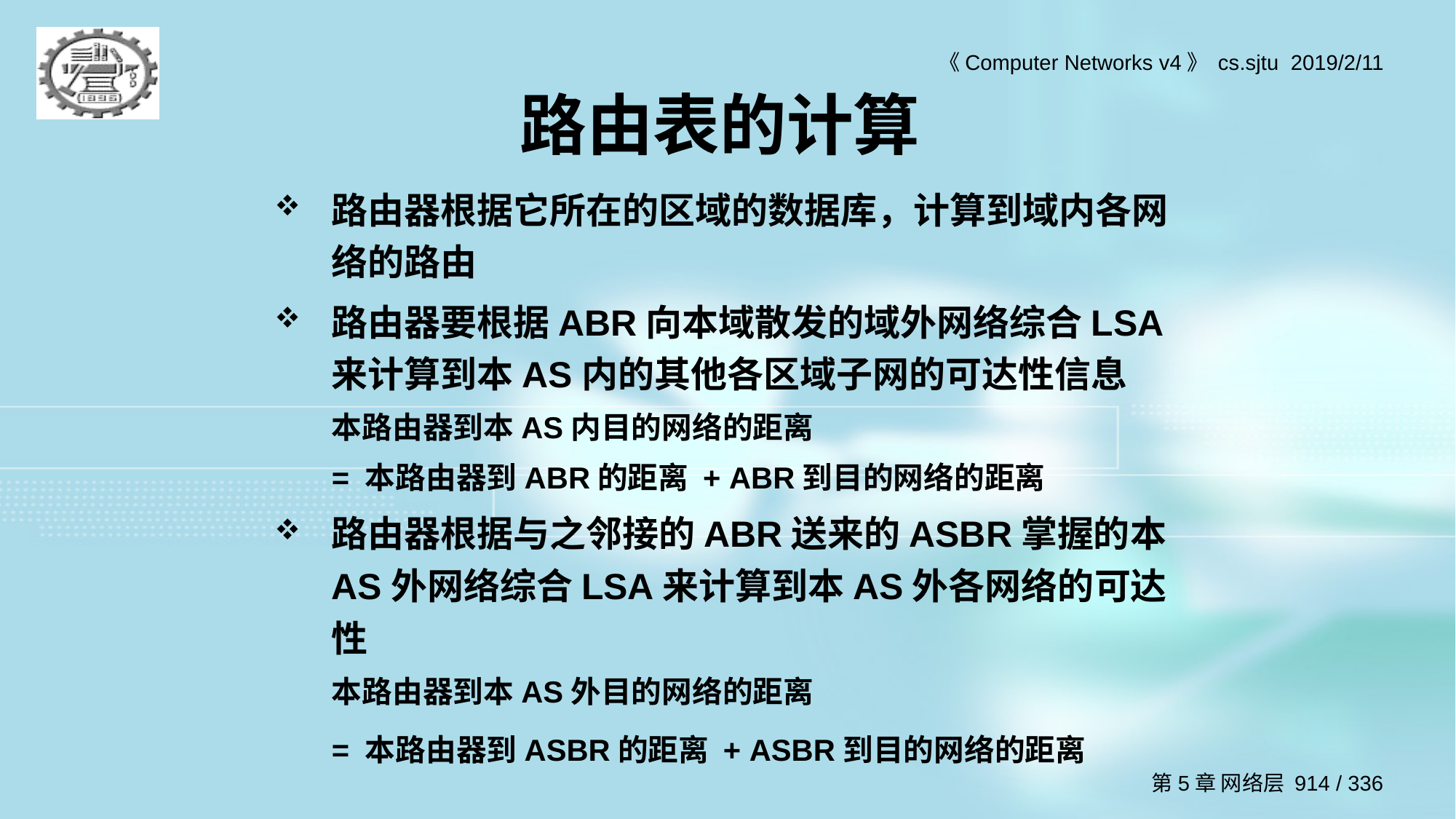

# 路由表的计算
路由器根据它所在的区域的数据库，计算到域内各网络的路由
路由器要根据ABR向本域散发的域外网络综合LSA来计算到本AS内的其他各区域子网的可达性信息
	本路由器到本AS内目的网络的距离
	= 本路由器到ABR的距离 + ABR到目的网络的距离
路由器根据与之邻接的ABR送来的ASBR掌握的本AS外网络综合LSA来计算到本AS外各网络的可达性
	本路由器到本AS外目的网络的距离
	= 本路由器到ASBR的距离 + ASBR到目的网络的距离